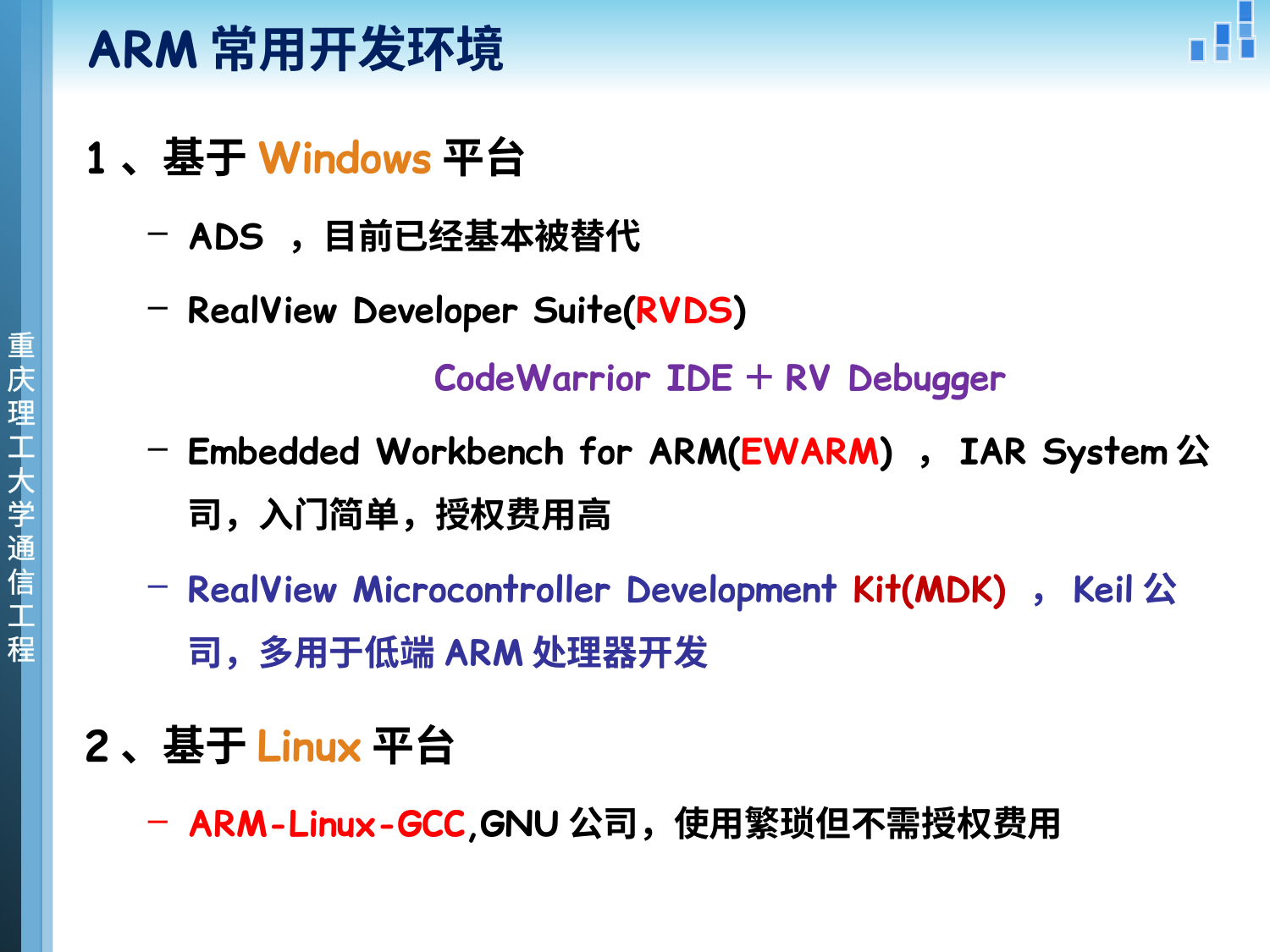

# ARM常用开发环境
1、基于Windows平台
ADS ，目前已经基本被替代
RealView Developer Suite(RVDS)

Embedded Workbench for ARM(EWARM) ，IAR System公司，入门简单，授权费用高
RealView Microcontroller Development Kit(MDK) ，Keil公司，多用于低端ARM处理器开发
2、基于Linux平台
ARM-Linux-GCC,GNU公司，使用繁琐但不需授权费用
CodeWarrior IDE＋RV Debugger